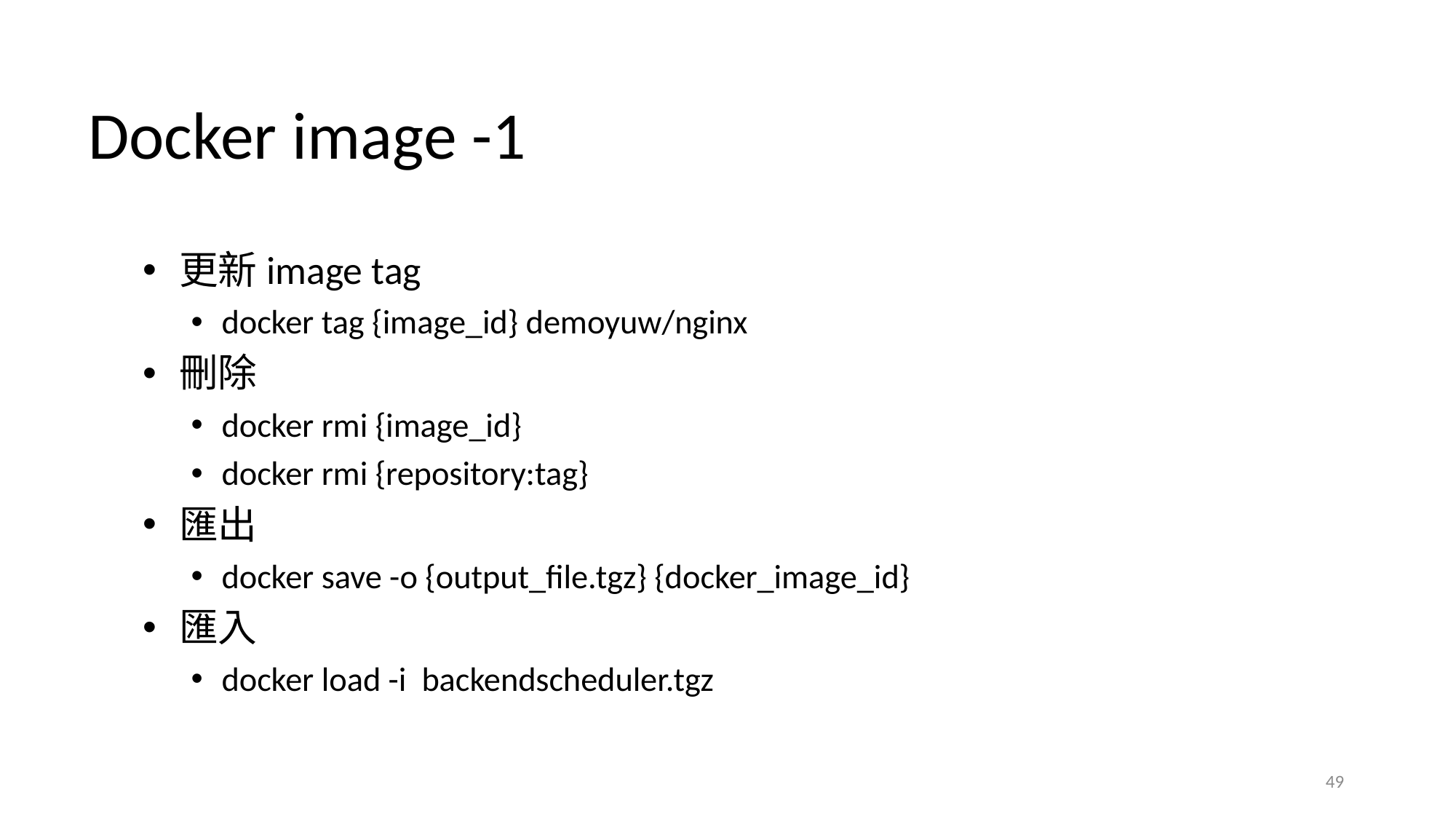

# Docker image -1
2021/4/21
更新image tag
docker tag {image_id} demoyuw/nginx
刪除
docker rmi {image_id}
docker rmi {repository:tag}
匯出
docker save -o {output_file.tgz} {docker_image_id}
匯入
docker load -i  backendscheduler.tgz
49